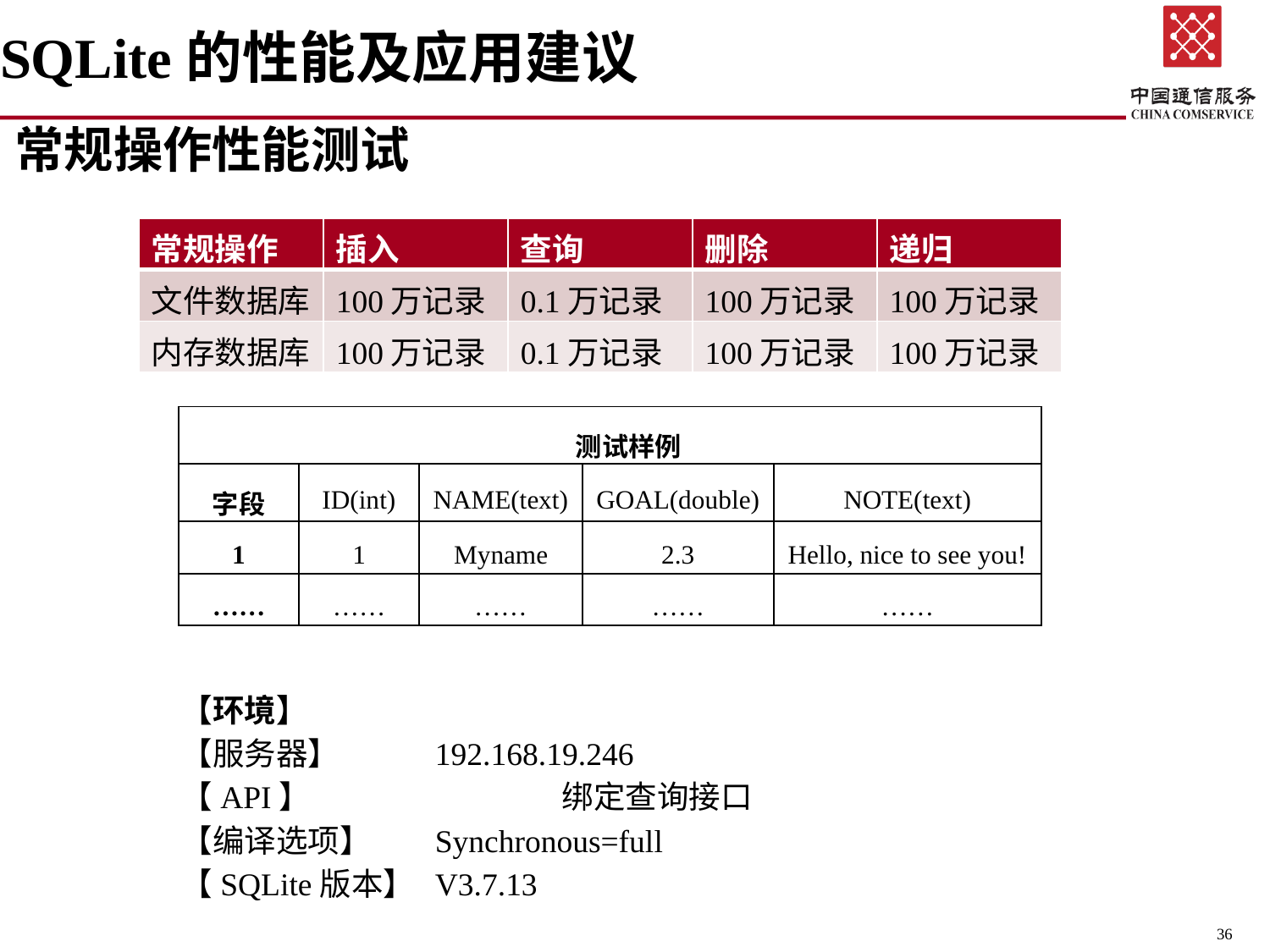

# SQLite的性能及应用建议
常规操作性能测试
| 常规操作 | 插入 | 查询 | 删除 | 递归 |
| --- | --- | --- | --- | --- |
| 文件数据库 | 100万记录 | 0.1万记录 | 100万记录 | 100万记录 |
| 内存数据库 | 100万记录 | 0.1万记录 | 100万记录 | 100万记录 |
| 测试样例 |  |  |  |  |
| --- | --- | --- | --- | --- |
| 字段 | ID(int) | NAME(text) | GOAL(double) | NOTE(text) |
| 1 | 1 | Myname | 2.3 | Hello, nice to see you! |
| …… | …… | …… | …… | …… |
【环境】
【服务器】	192.168.19.246
【API】		绑定查询接口
【编译选项】	Synchronous=full
【SQLite版本】	V3.7.13